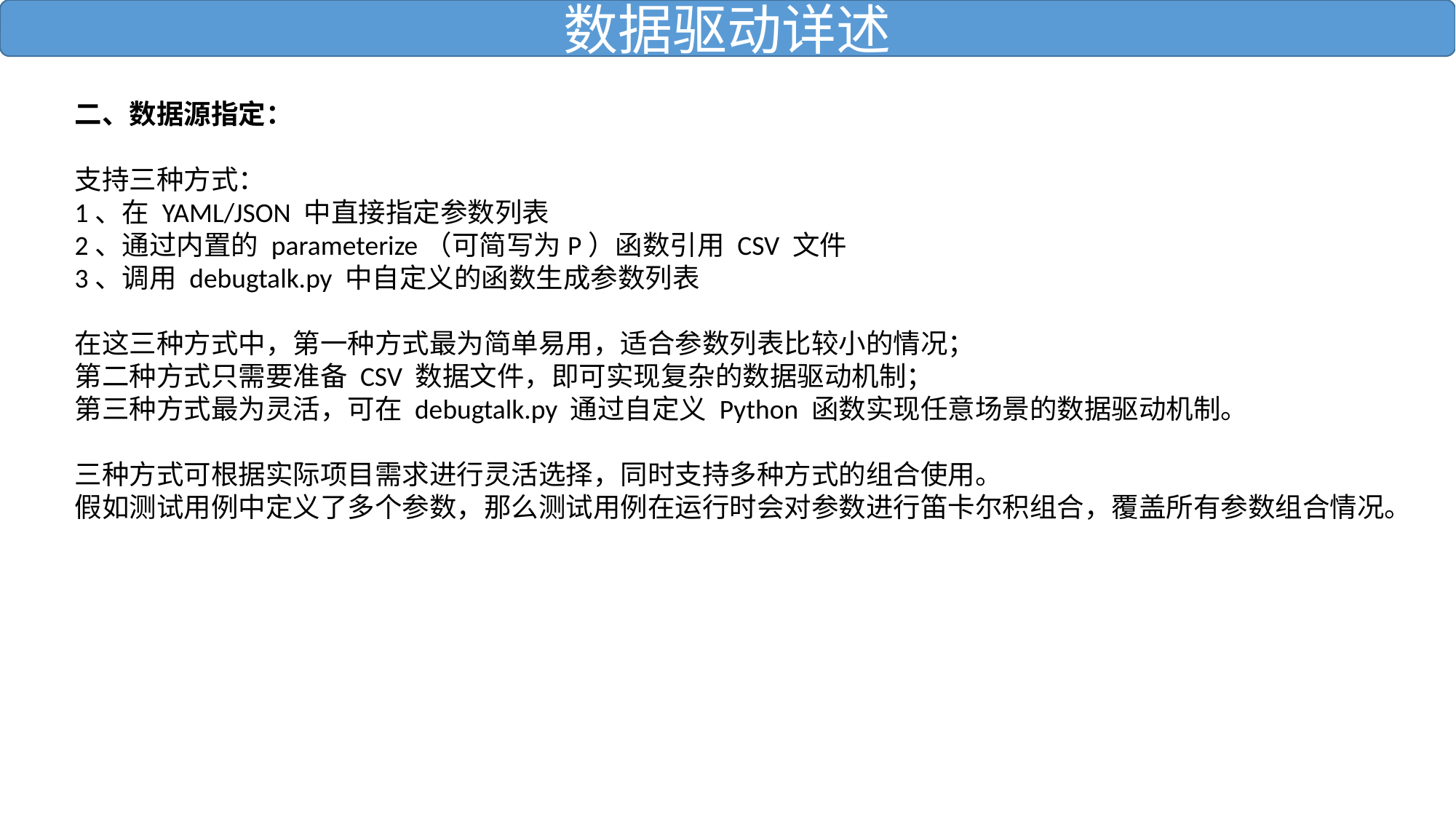

数据驱动详述
二、数据源指定：

支持三种方式：
1、在 YAML/JSON 中直接指定参数列表
2、通过内置的 parameterize（可简写为P）函数引用 CSV 文件
3、调用 debugtalk.py 中自定义的函数生成参数列表

在这三种方式中，第一种方式最为简单易用，适合参数列表比较小的情况；
第二种方式只需要准备 CSV 数据文件，即可实现复杂的数据驱动机制；
第三种方式最为灵活，可在 debugtalk.py 通过自定义 Python 函数实现任意场景的数据驱动机制。

三种方式可根据实际项目需求进行灵活选择，同时支持多种方式的组合使用。
假如测试用例中定义了多个参数，那么测试用例在运行时会对参数进行笛卡尔积组合，覆盖所有参数组合情况。